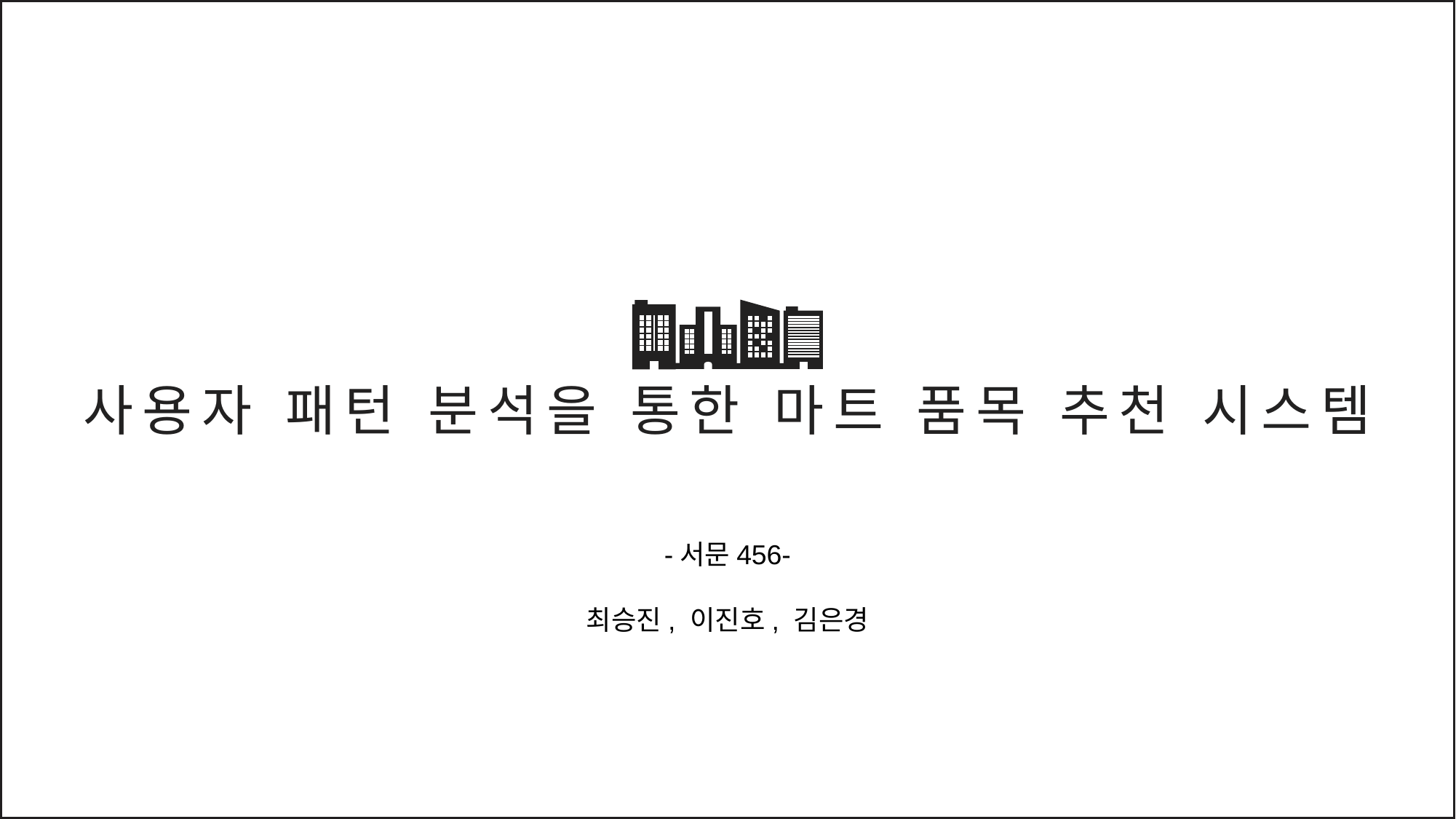

사용자 패턴 분석을 통한 마트 품목 추천 시스템
-서문456-

최승진, 이진호, 김은경